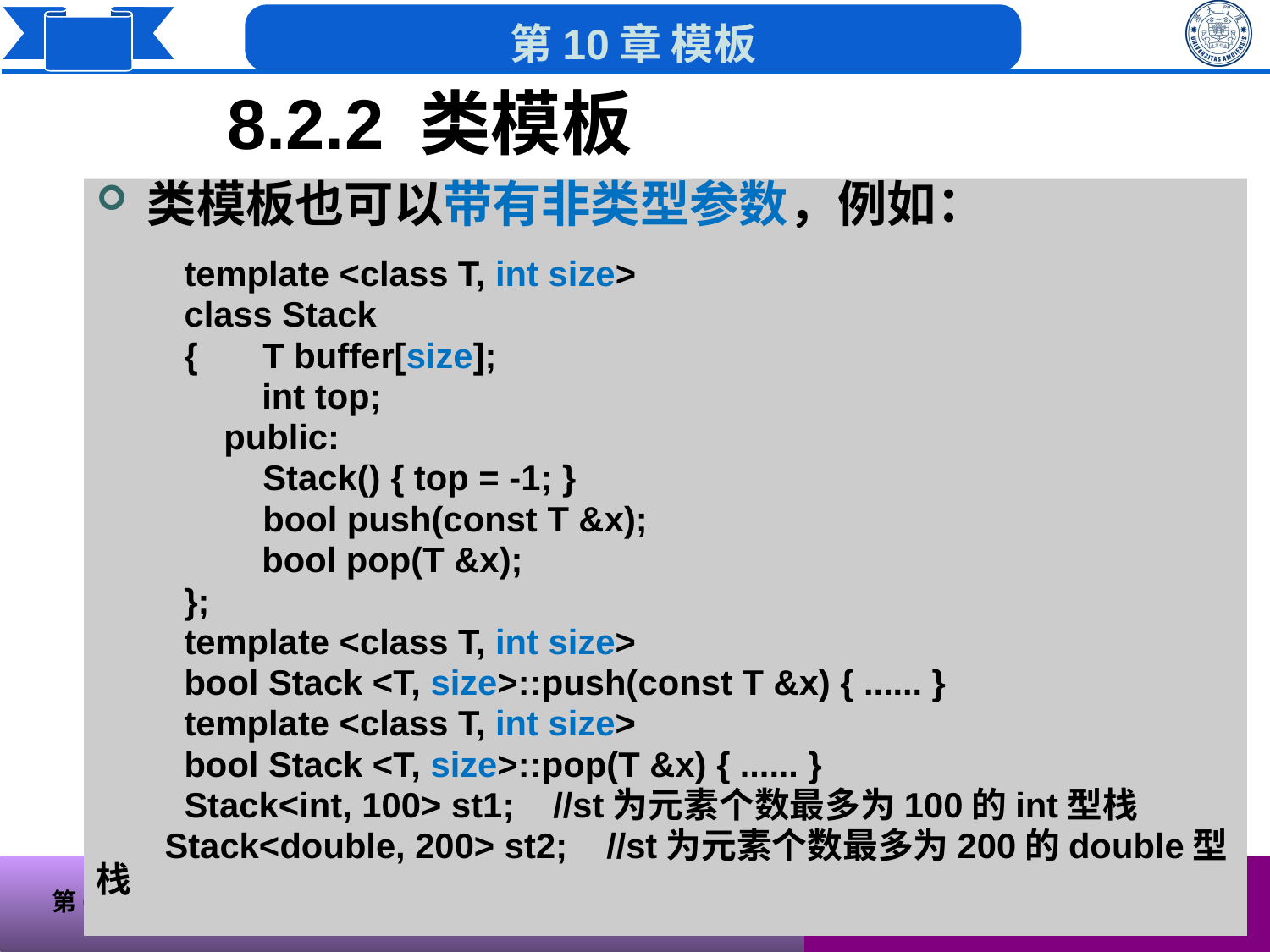

8.2.2 类模板
# 类模板也可以带有非类型参数，例如：

         template <class T, int size>
class Stack
{	    T buffer[size];
        int top;
	public:
	    Stack() { top = -1; }
	    bool push(const T &x);
        bool pop(T &x);
};
template <class T, int size>
bool Stack <T, size>::push(const T &x) { ...... }
template <class T, int size>
bool Stack <T, size>::pop(T &x) { ...... }
Stack<int, 100> st1;    //st为元素个数最多为100的int型栈
       Stack<double, 200> st2;    //st为元素个数最多为200的double型栈